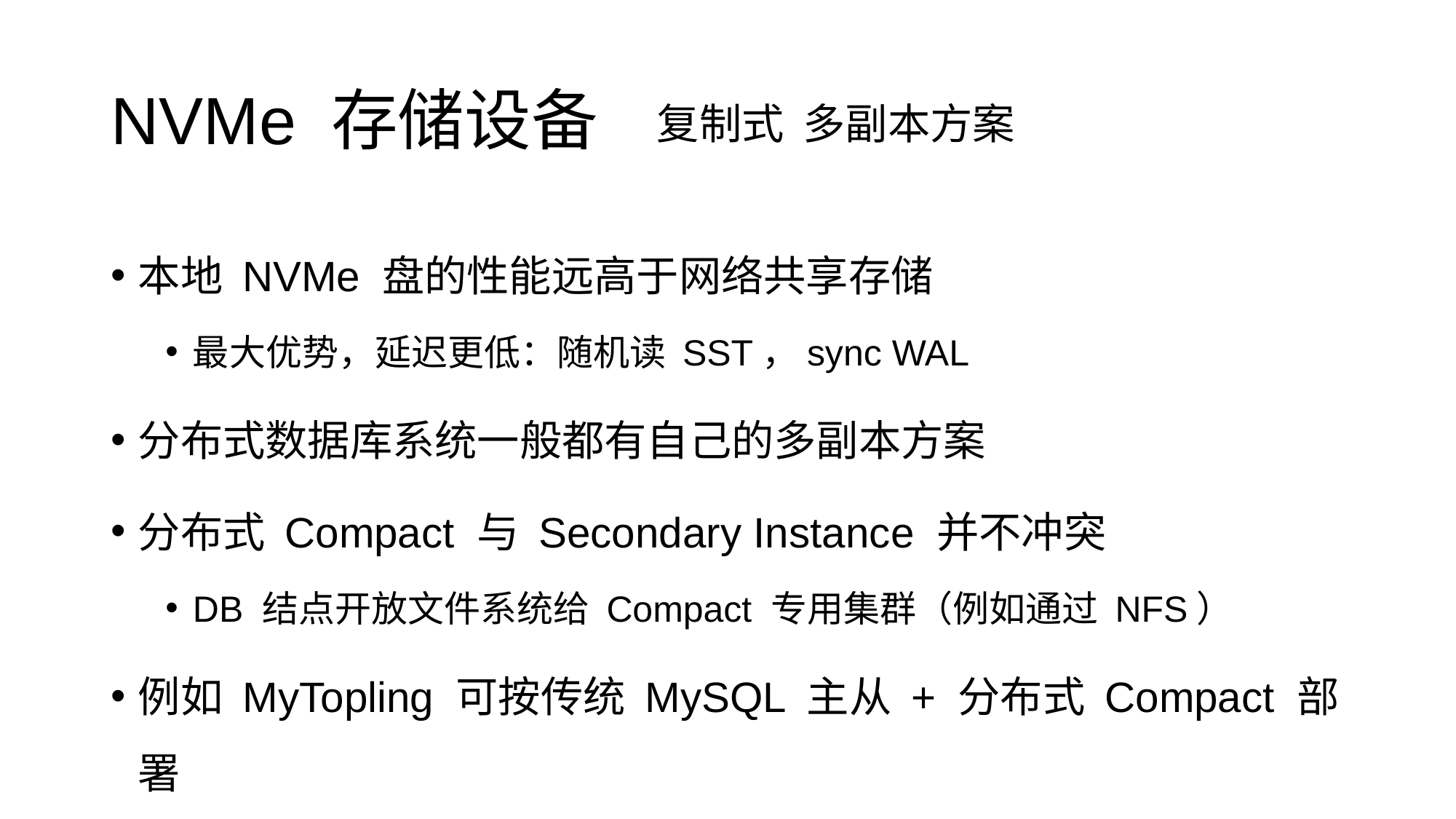

# NVMe 存储设备
复制式  多副本方案
本地 NVMe 盘的性能远高于网络共享存储
最大优势，延迟更低：随机读 SST，sync WAL
分布式数据库系统一般都有自己的多副本方案
分布式 Compact 与 Secondary Instance 并不冲突
DB 结点开放文件系统给 Compact 专用集群（例如通过 NFS）
例如 MyTopling 可按传统 MySQL 主从 + 分布式 Compact 部署